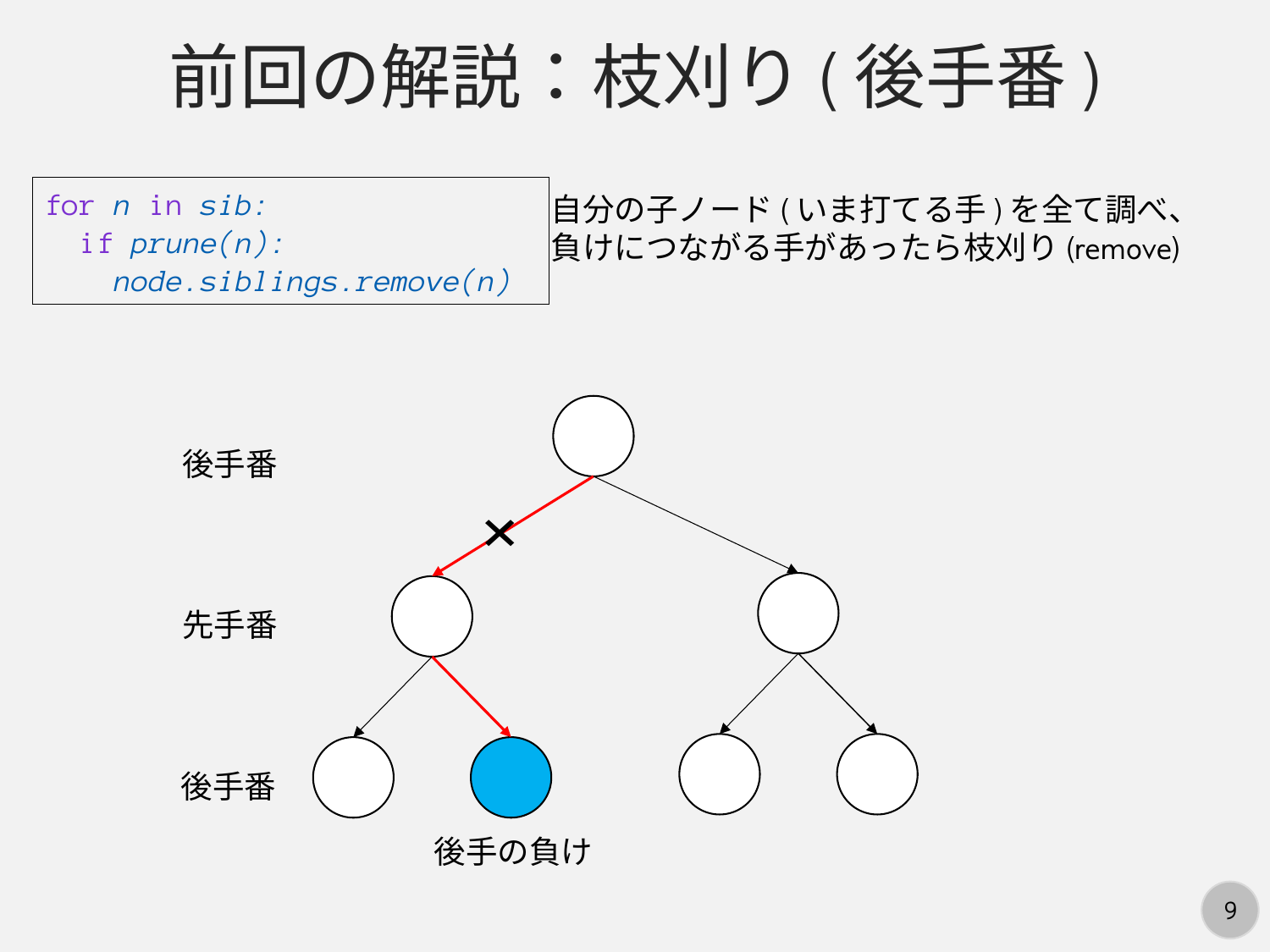

前回の解説：枝刈り(後手番)
for n in sib:
  if prune(n):
    node.siblings.remove(n)
自分の子ノード(いま打てる手)を全て調べ、
負けにつながる手があったら枝刈り(remove)

後手番
×

先手番

後手番
後手の負け